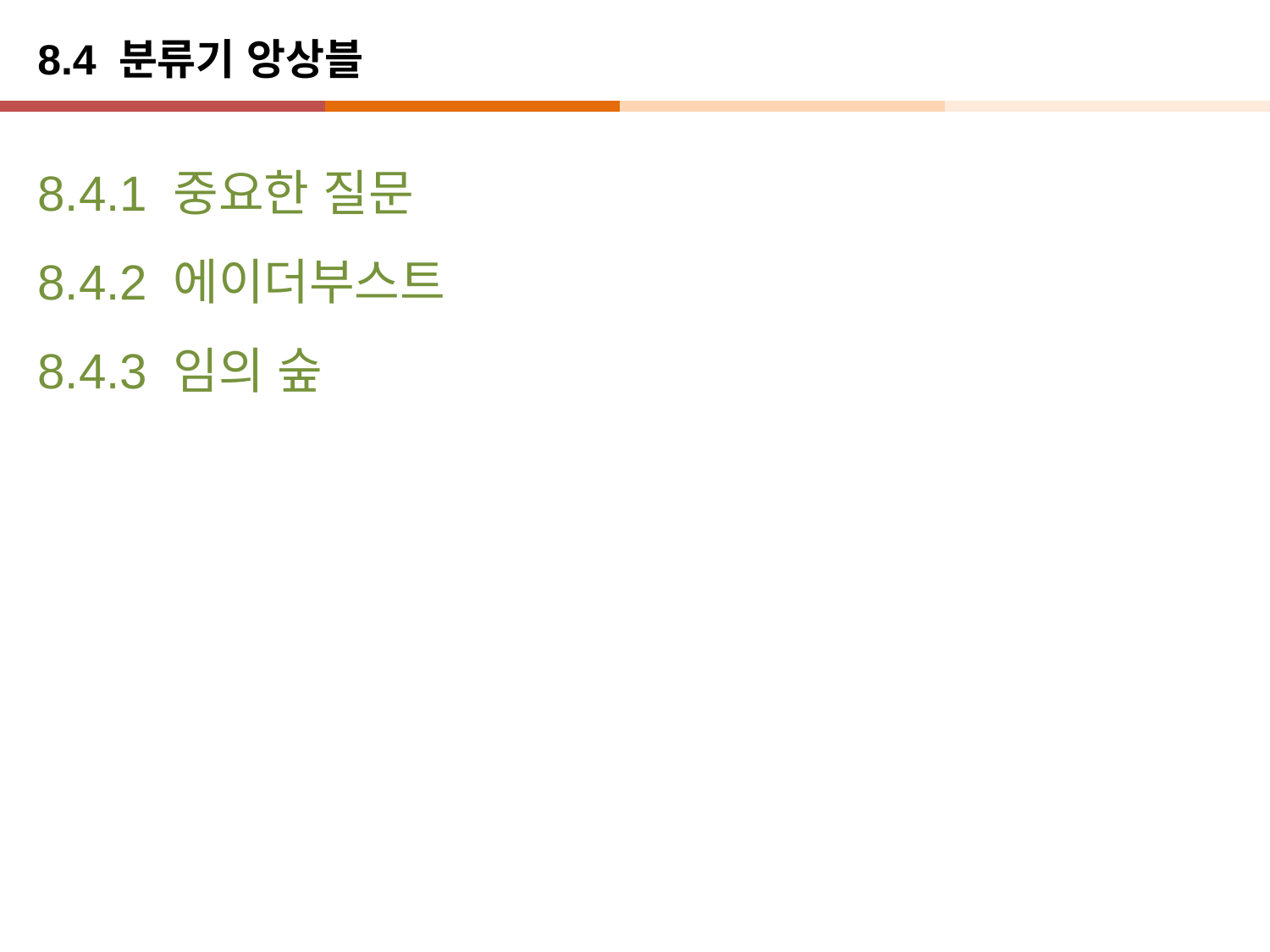

# 8.4 분류기 앙상블
8.4.1 중요한 질문
8.4.2 에이더부스트
8.4.3 임의 숲